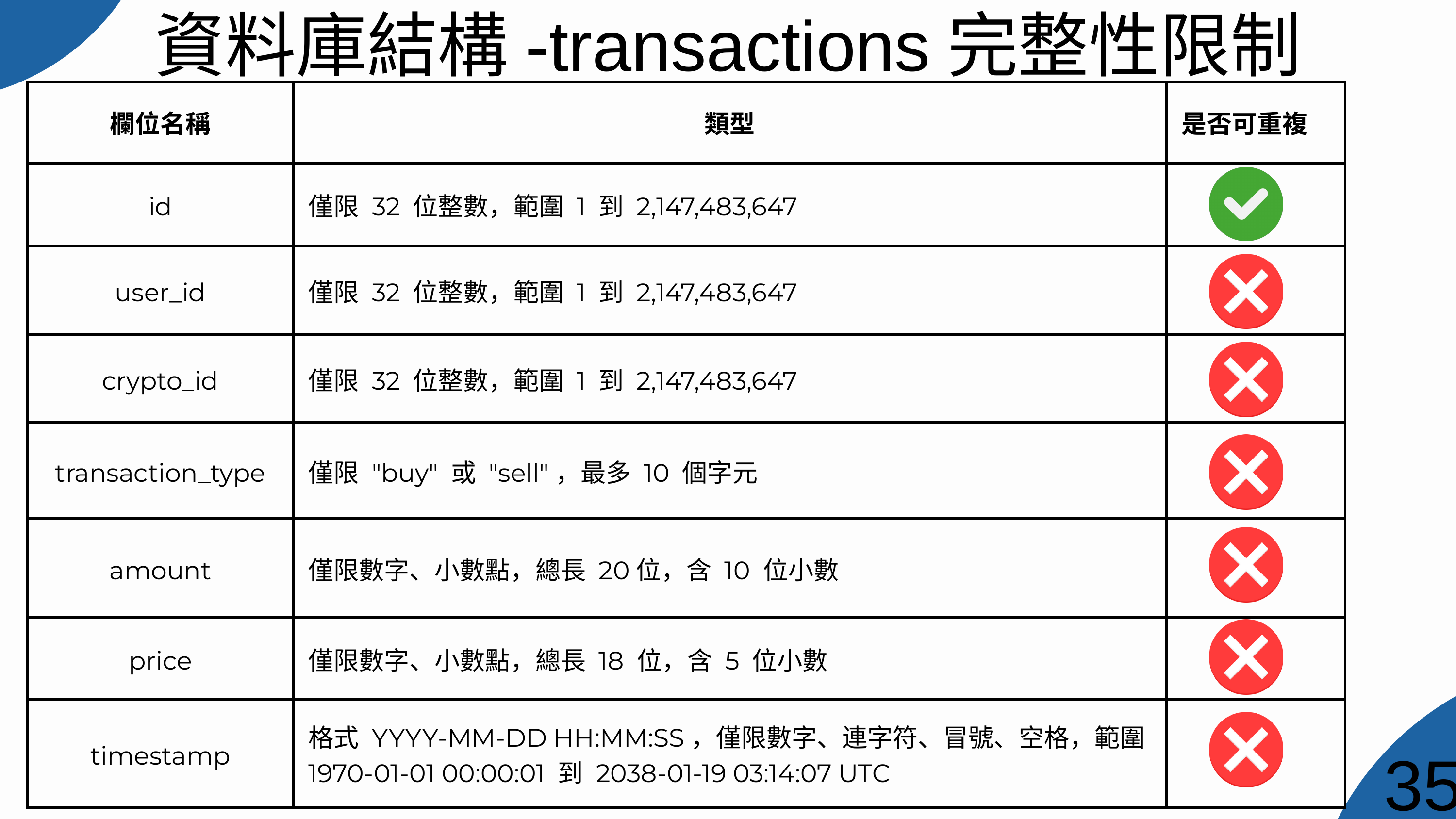

資料庫結構-transactions完整性限制
| 欄位名稱 | 類型 | 是否可重複 |
| --- | --- | --- |
| id | 僅限 32 位整數，範圍 1 到 2,147,483,647 |  |
| user\_id | 僅限 32 位整數，範圍 1 到 2,147,483,647 |  |
| crypto\_id | 僅限 32 位整數，範圍 1 到 2,147,483,647 |  |
| transaction\_type | 僅限 "buy" 或 "sell"，最多 10 個字元 |  |
| amount | 僅限數字、小數點，總長 20位，含 10 位小數 |  |
| price | 僅限數字、小數點，總長 18 位，含 5 位小數 |  |
| timestamp | 格式 YYYY-MM-DD HH:MM:SS，僅限數字、連字符、冒號、空格，範圍 1970-01-01 00:00:01 到 2038-01-19 03:14:07 UTC |  |

    35